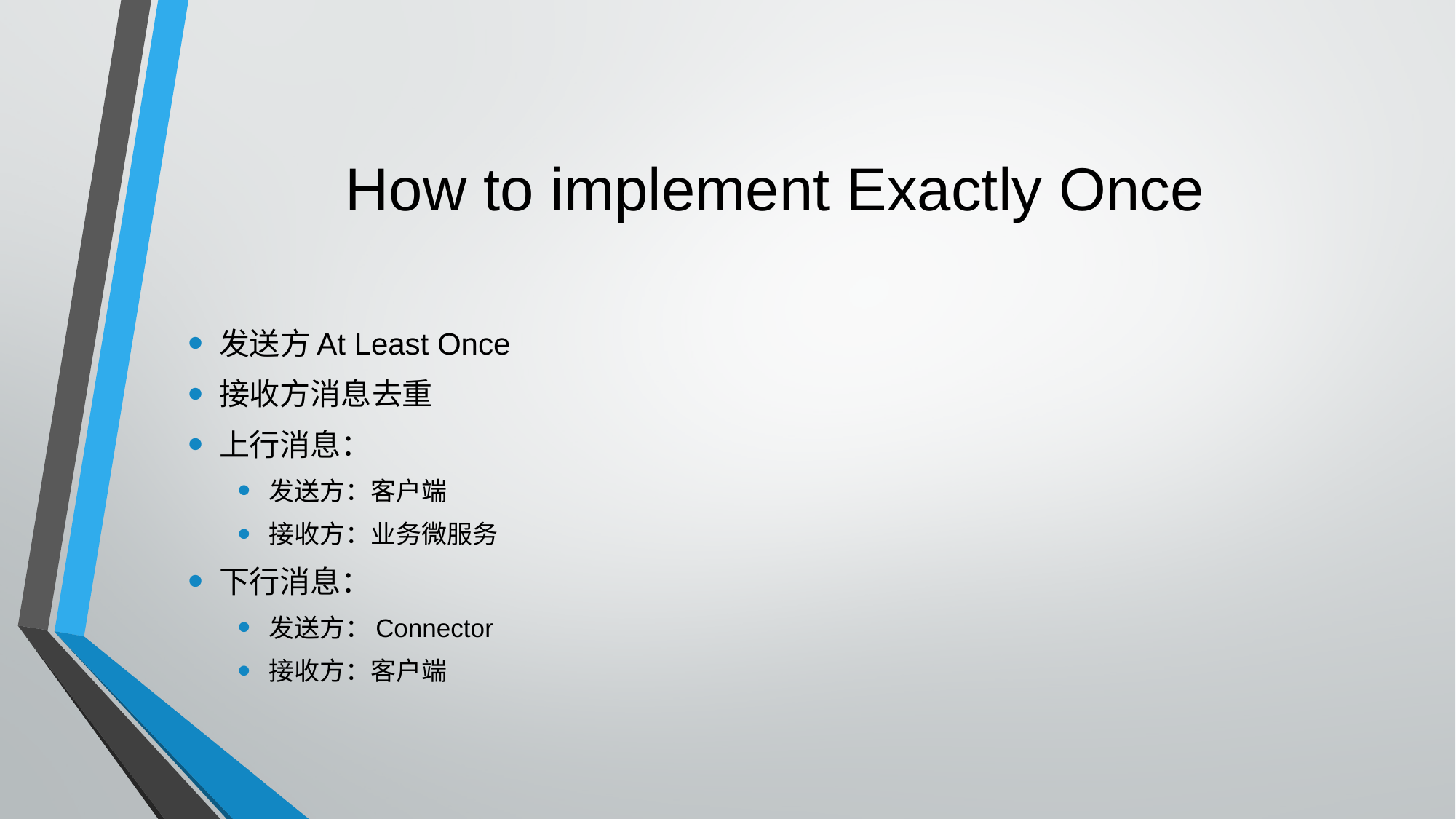

# How to implement Exactly Once
发送方At Least Once
接收方消息去重
上行消息：
发送方：客户端
接收方：业务微服务
下行消息：
发送方：Connector
接收方：客户端